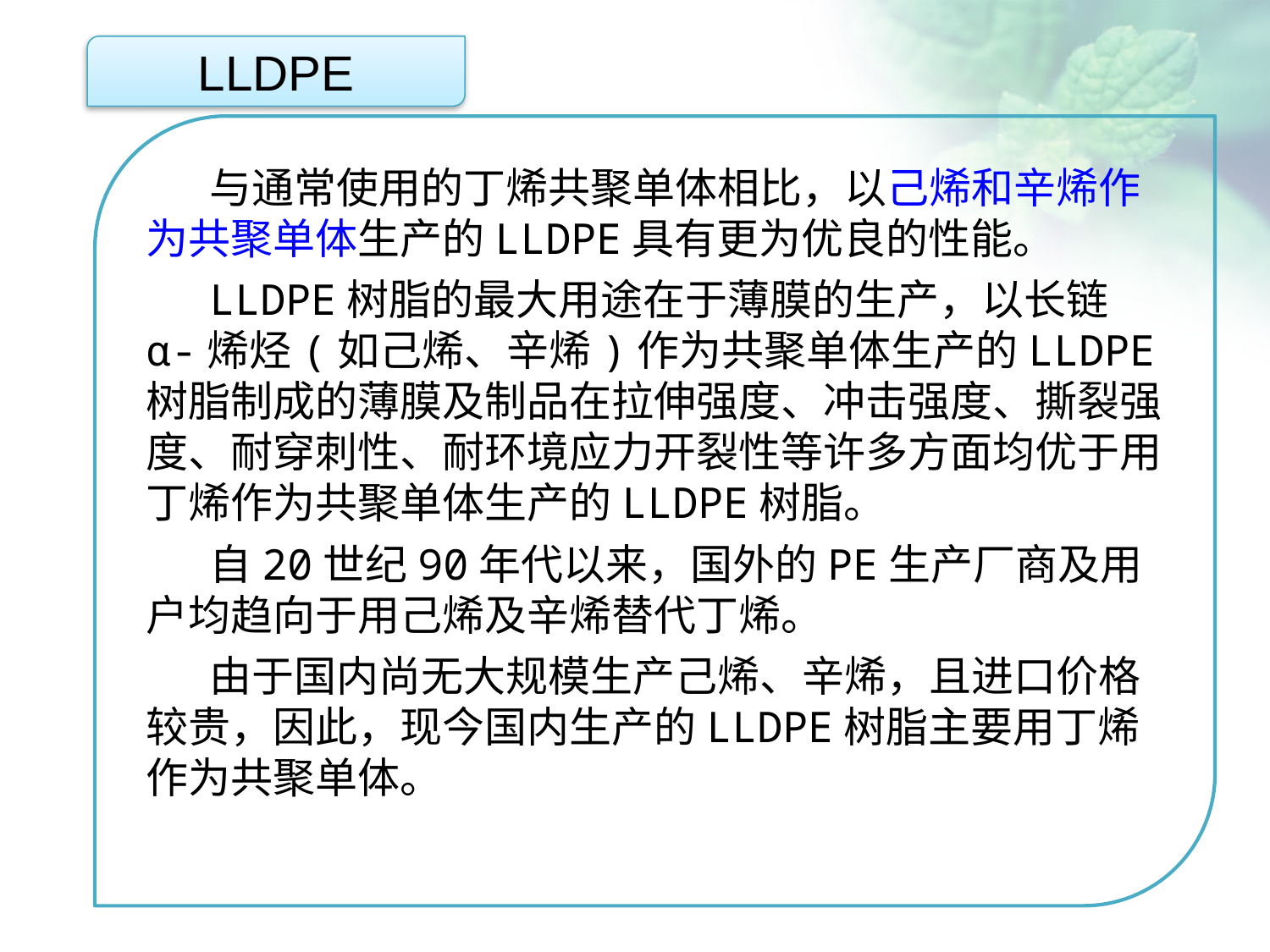

LLDPE
与通常使用的丁烯共聚单体相比，以己烯和辛烯作为共聚单体生产的LLDPE具有更为优良的性能。
LLDPE树脂的最大用途在于薄膜的生产，以长链α-烯烃(如己烯、辛烯)作为共聚单体生产的LLDPE树脂制成的薄膜及制品在拉伸强度、冲击强度、撕裂强度、耐穿刺性、耐环境应力开裂性等许多方面均优于用丁烯作为共聚单体生产的LLDPE树脂。
自20世纪90年代以来，国外的PE生产厂商及用户均趋向于用己烯及辛烯替代丁烯。
由于国内尚无大规模生产己烯、辛烯，且进口价格较贵，因此，现今国内生产的LLDPE树脂主要用丁烯作为共聚单体。
点击添加文本
点击添加文本
点击添加文本
点击添加文本